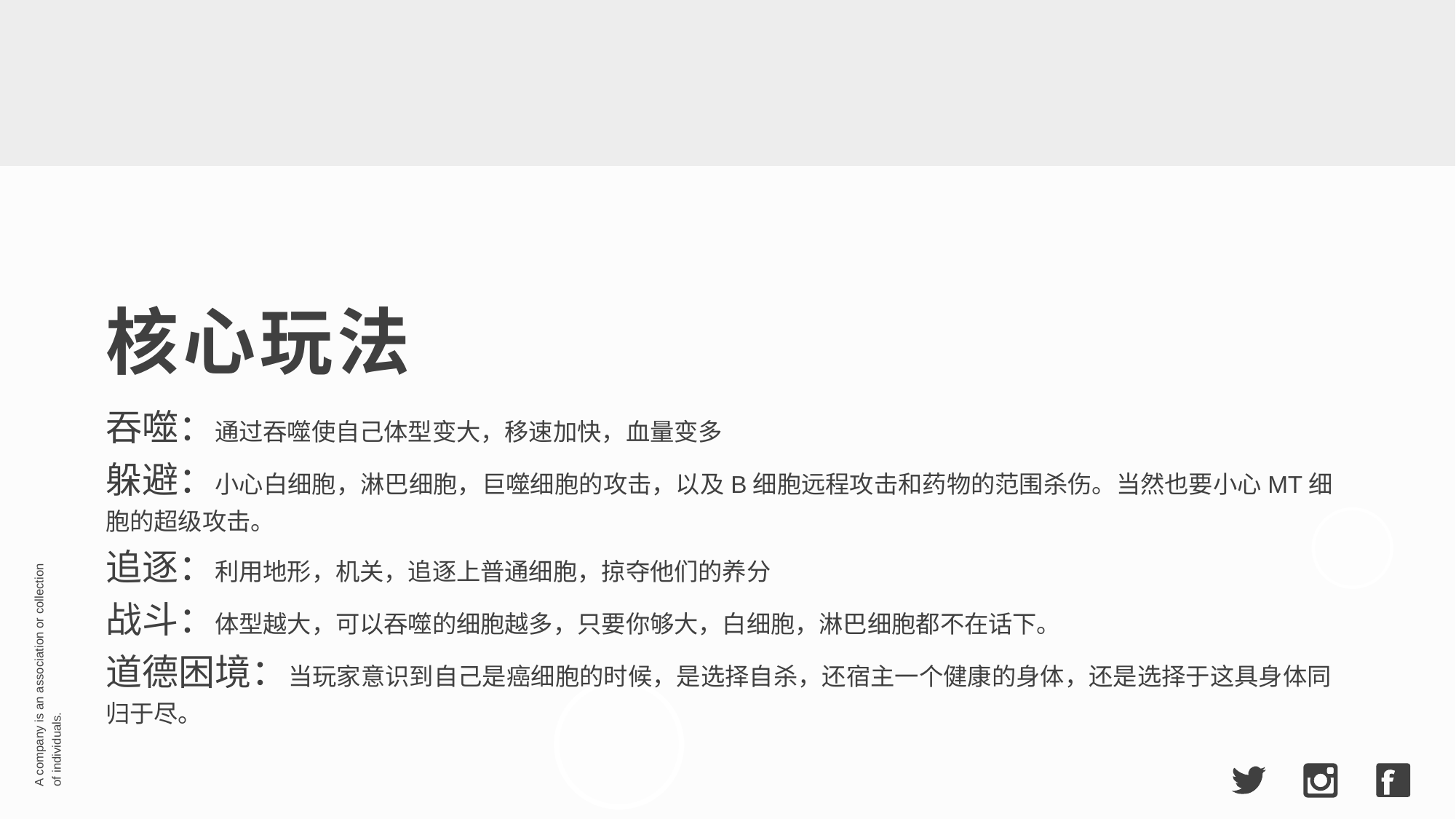

核心玩法
吞噬：通过吞噬使自己体型变大，移速加快，血量变多
躲避：小心白细胞，淋巴细胞，巨噬细胞的攻击，以及B细胞远程攻击和药物的范围杀伤。当然也要小心MT细胞的超级攻击。
追逐：利用地形，机关，追逐上普通细胞，掠夺他们的养分
战斗：体型越大，可以吞噬的细胞越多，只要你够大，白细胞，淋巴细胞都不在话下。
道德困境：当玩家意识到自己是癌细胞的时候，是选择自杀，还宿主一个健康的身体，还是选择于这具身体同归于尽。

A company is an association or collection of individuals.